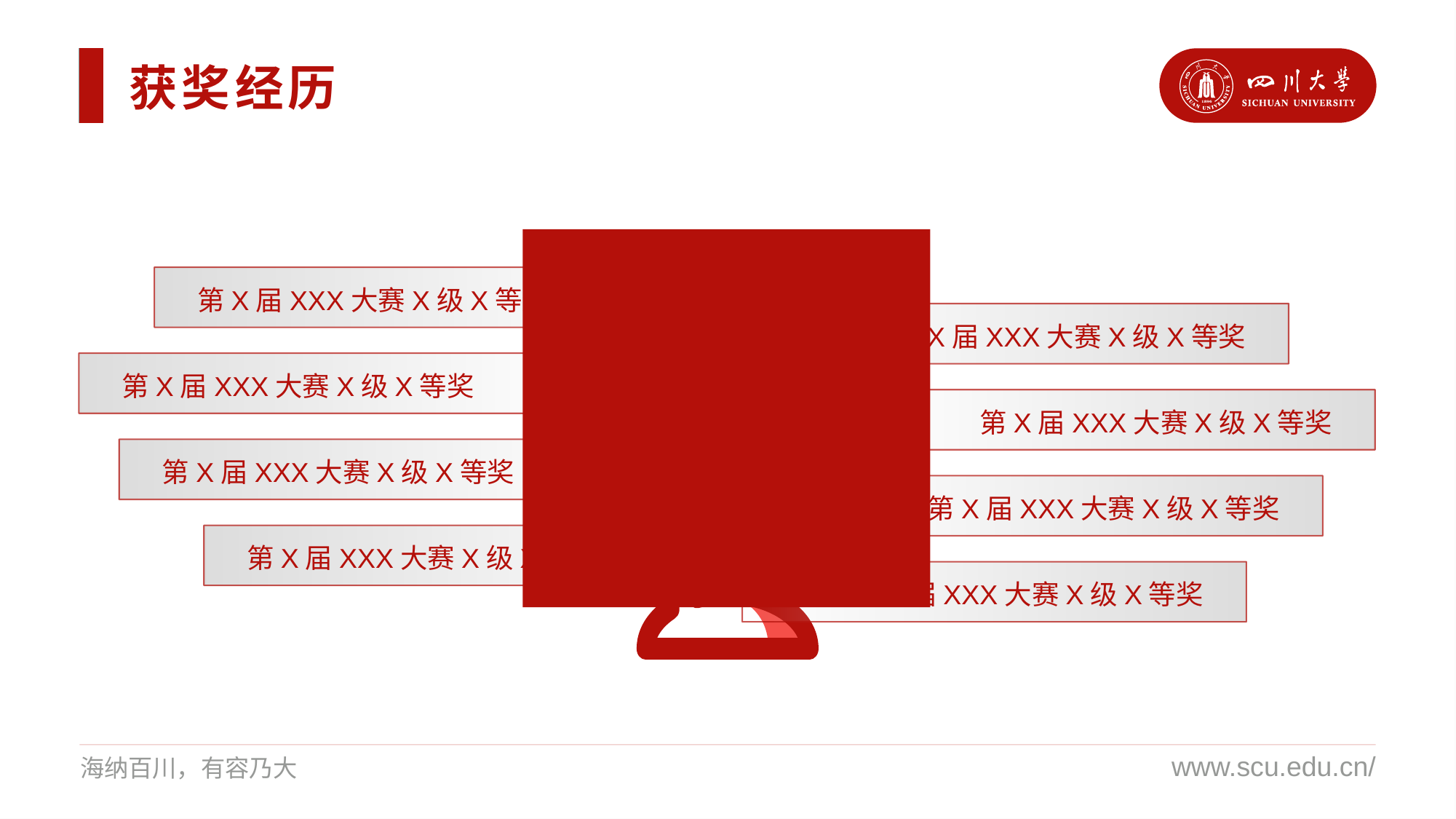

获奖经历

第X届XXX大赛X级X等奖
第X届XXX大赛X级X等奖
第X届XXX大赛X级X等奖
第X届XXX大赛X级X等奖
第X届XXX大赛X级X等奖
第X届XXX大赛X级X等奖
第X届XXX大赛X级X等奖
第X届XXX大赛X级X等奖